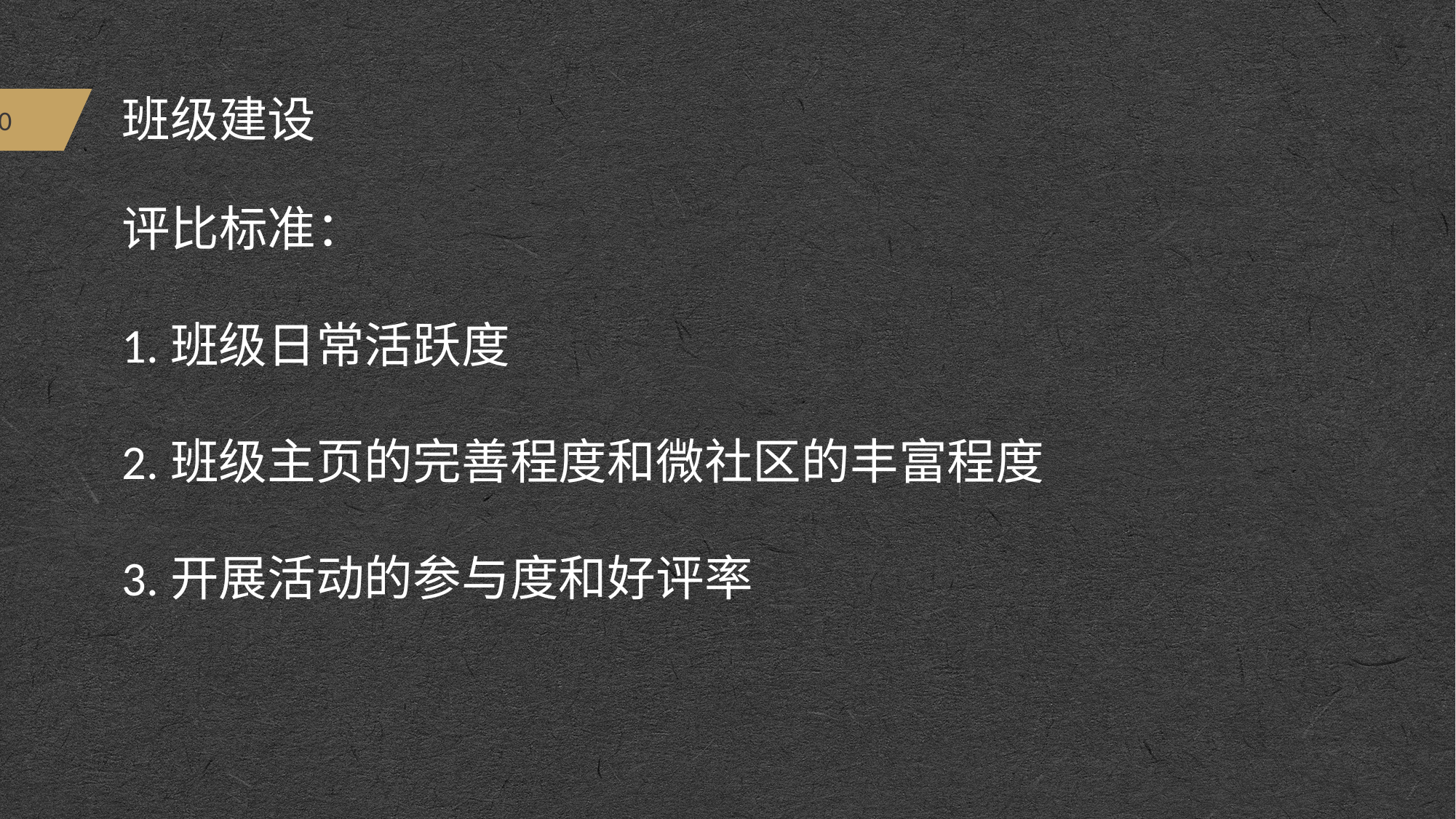

班级建设
评比标准：

1.班级日常活跃度

2.班级主页的完善程度和微社区的丰富程度

3.开展活动的参与度和好评率
1.完善班级群主页

2.开发符合班级实际的轻应用

3.开展丰富多彩的班级活动，增强班级凝聚力